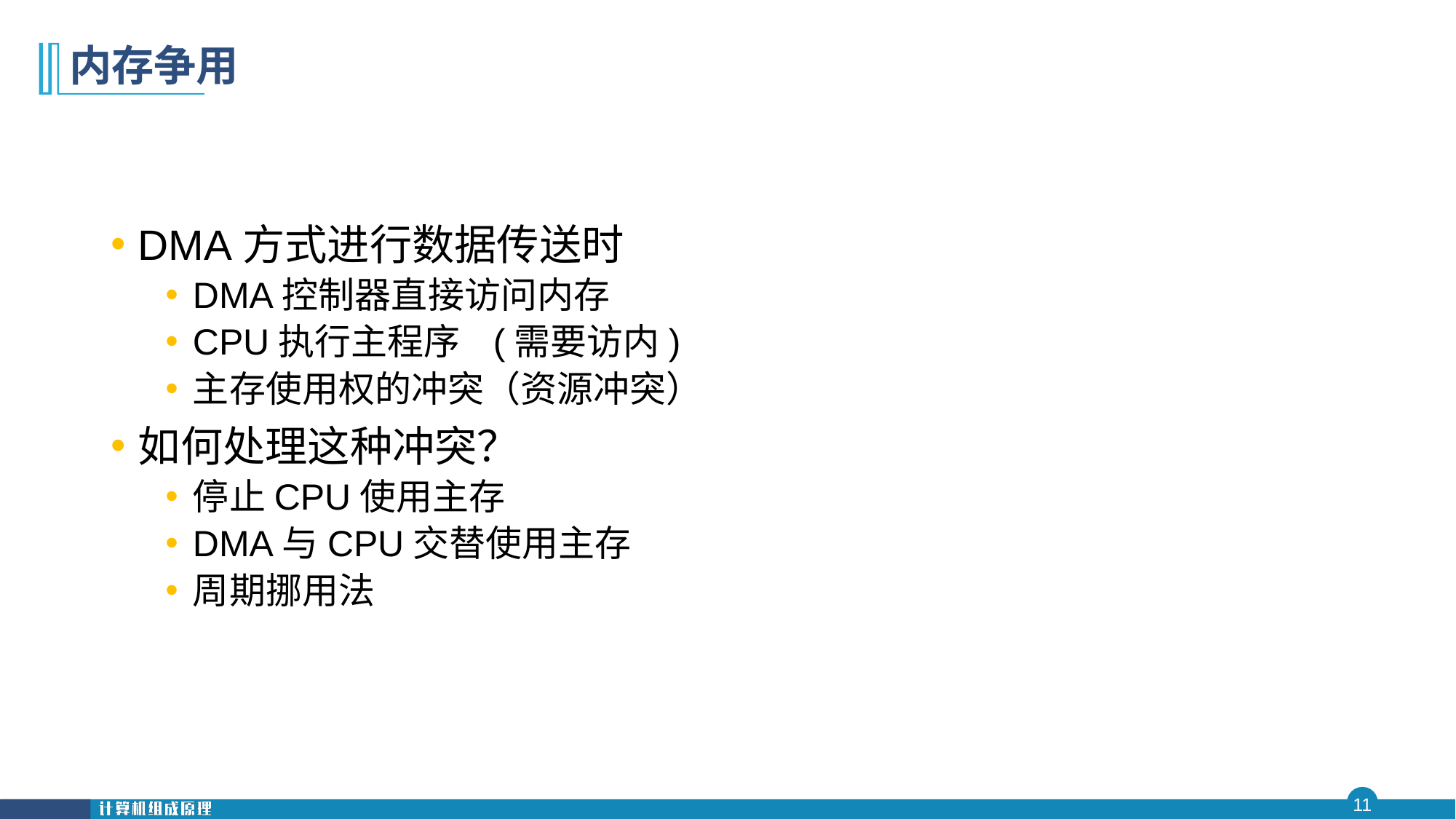

# 内存争用
DMA方式进行数据传送时
DMA控制器直接访问内存
CPU执行主程序   (需要访内)
主存使用权的冲突（资源冲突）
如何处理这种冲突？
停止CPU使用主存
DMA与CPU交替使用主存
周期挪用法